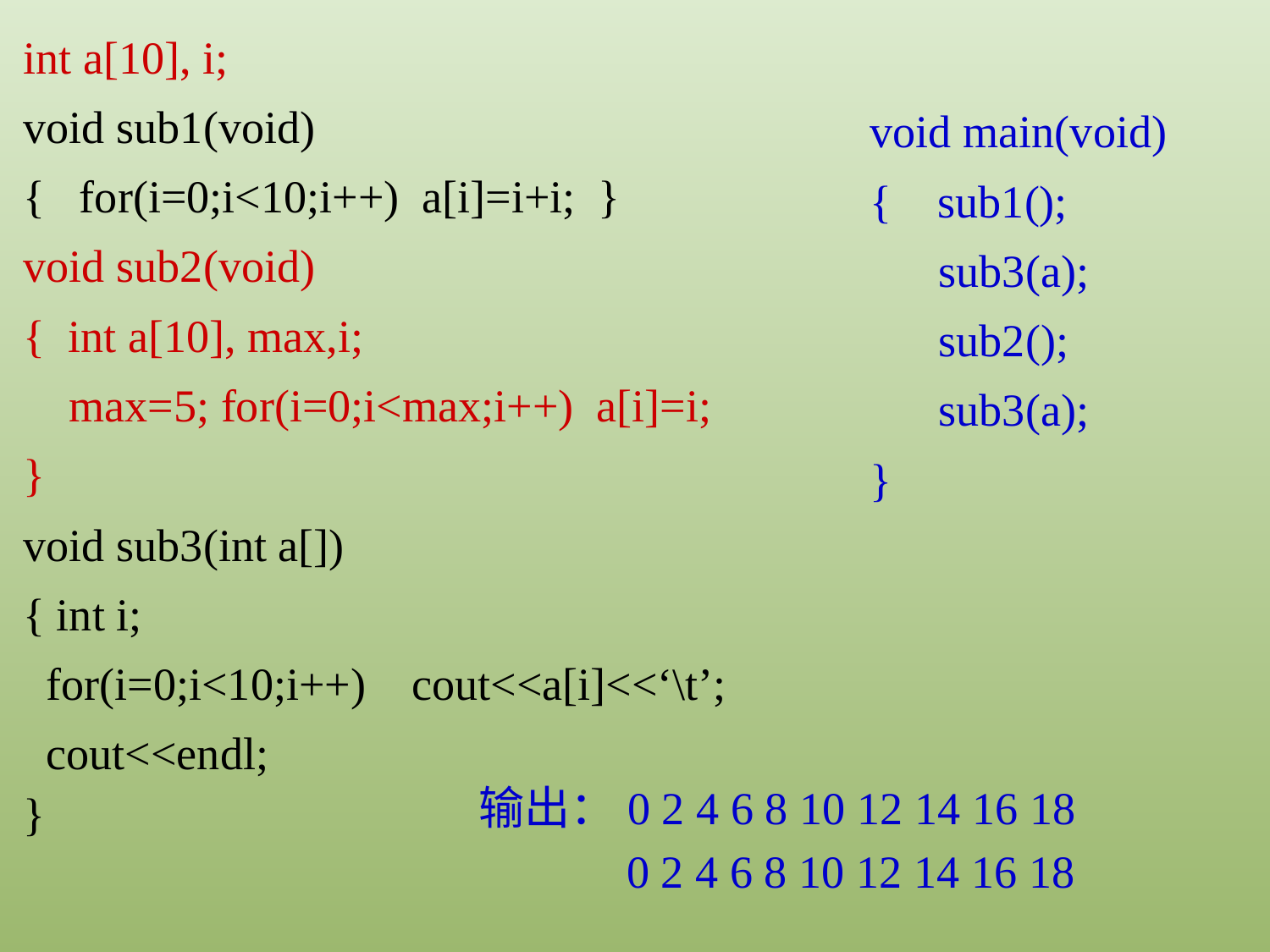

int a[10], i;
void sub1(void)
{   for(i=0;i<10;i++)  a[i]=i+i;  }
void sub2(void)
{  int a[10], max,i;
    max=5; for(i=0;i<max;i++)  a[i]=i;
}
void sub3(int a[])
{ int i;
  for(i=0;i<10;i++)    cout<<a[i]<<‘\t’;
  cout<<endl;
}
void main(void)
{    sub1();
      sub3(a);
      sub2();
      sub3(a);
}
输出：0 2 4 6 8 10 12 14 16 18
0 2 4 6 8 10 12 14 16 18
335